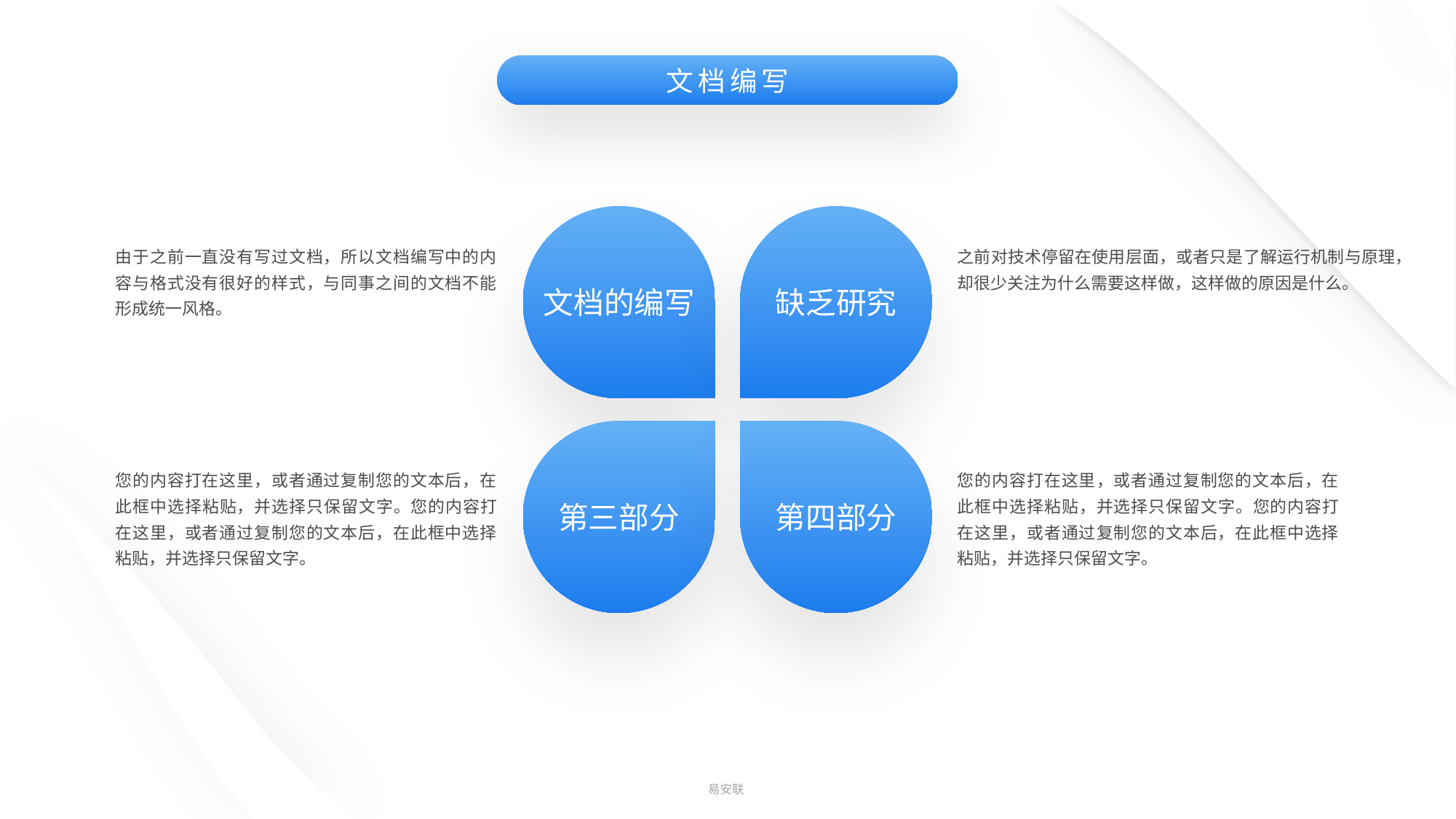

文档编写
文档的编写
缺乏研究
由于之前一直没有写过文档，所以文档编写中的内容与格式没有很好的样式，与同事之间的文档不能形成统一风格。
之前对技术停留在使用层面，或者只是了解运行机制与原理，却很少关注为什么需要这样做，这样做的原因是什么。

第三部分
第四部分
您的内容打在这里，或者通过复制您的文本后，在此框中选择粘贴，并选择只保留文字。您的内容打在这里，或者通过复制您的文本后，在此框中选择粘贴，并选择只保留文字。
您的内容打在这里，或者通过复制您的文本后，在此框中选择粘贴，并选择只保留文字。您的内容打在这里，或者通过复制您的文本后，在此框中选择粘贴，并选择只保留文字。